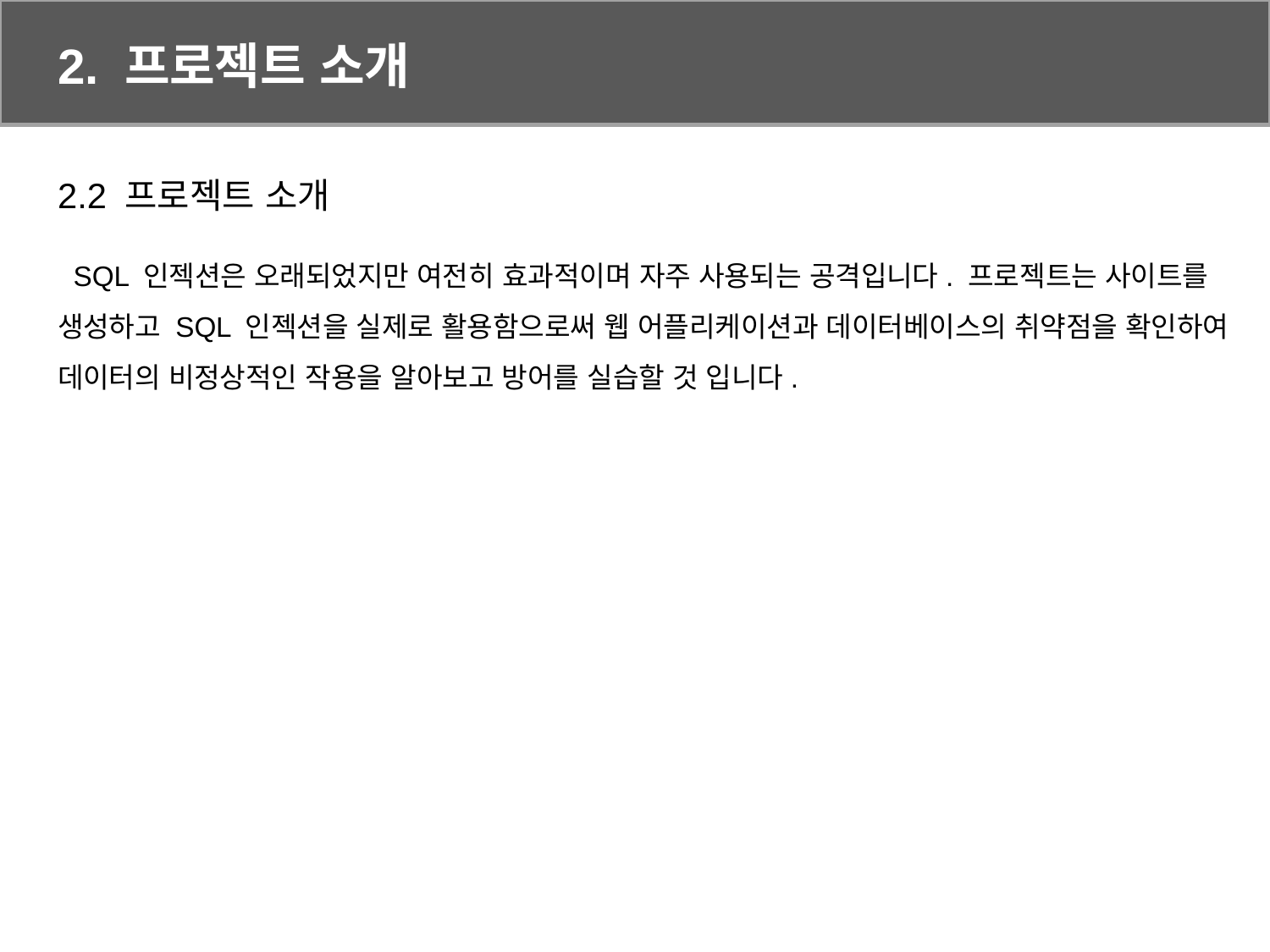

2. 프로젝트 소개
2.2 프로젝트 소개

  SQL 인젝션은 오래되었지만 여전히 효과적이며 자주 사용되는 공격입니다. 프로젝트는 사이트를 생성하고 SQL 인젝션을 실제로 활용함으로써 웹 어플리케이션과 데이터베이스의 취약점을 확인하여 데이터의 비정상적인 작용을 알아보고 방어를 실습할 것 입니다.